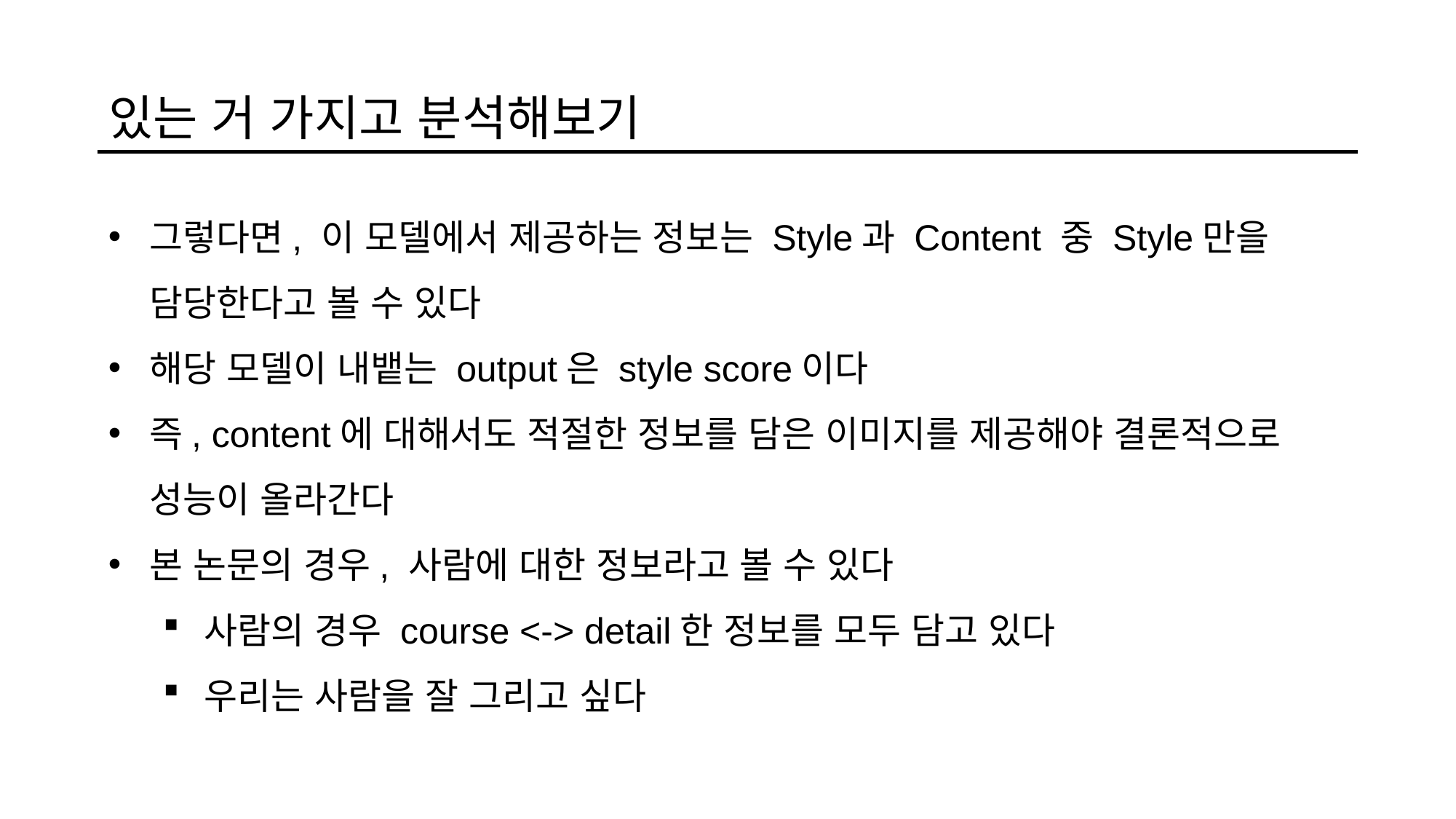

있는 거 가지고 분석해보기
그렇다면, 이 모델에서 제공하는 정보는 Style과 Content 중 Style만을 담당한다고 볼 수 있다
해당 모델이 내뱉는 output은 style score이다
즉, content에 대해서도 적절한 정보를 담은 이미지를 제공해야 결론적으로 성능이 올라간다
본 논문의 경우, 사람에 대한 정보라고 볼 수 있다
사람의 경우 course <-> detail한 정보를 모두 담고 있다
우리는 사람을 잘 그리고 싶다